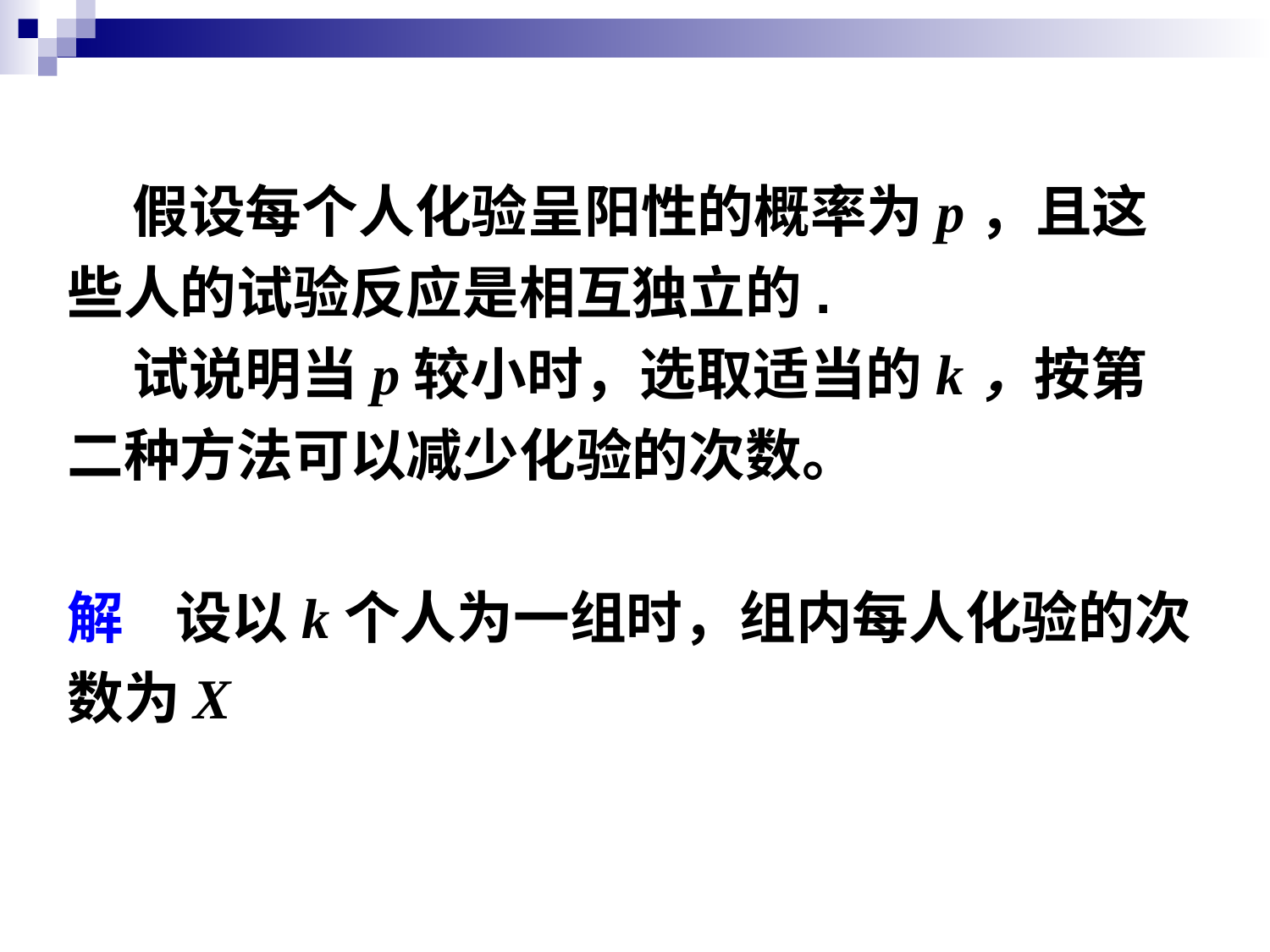

假设每个人化验呈阳性的概率为p，且这些人的试验反应是相互独立的.
    试说明当p较小时，选取适当的k，按第二种方法可以减少化验的次数。

解    设以k个人为一组时，组内每人化验的次数为X